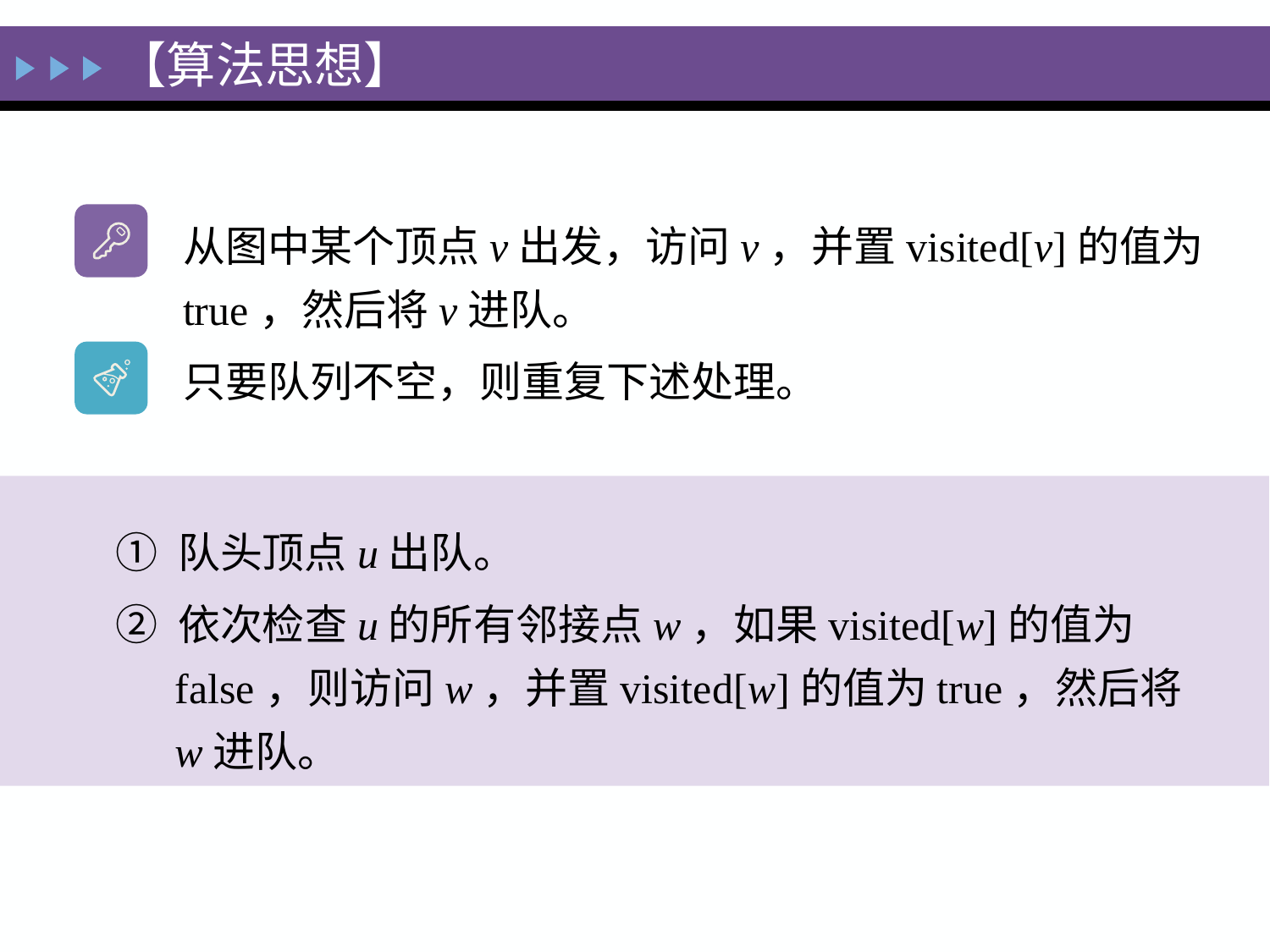

【算法思想】
从图中某个顶点v出发，访问v，并置visited[v]的值为true，然后将v进队。
只要队列不空，则重复下述处理。

   ① 队头顶点u出队。
   ② 依次检查u的所有邻接点w，如果visited[w]的值为false，则访问w，并置visited[w]的值为true，然后将w进队。